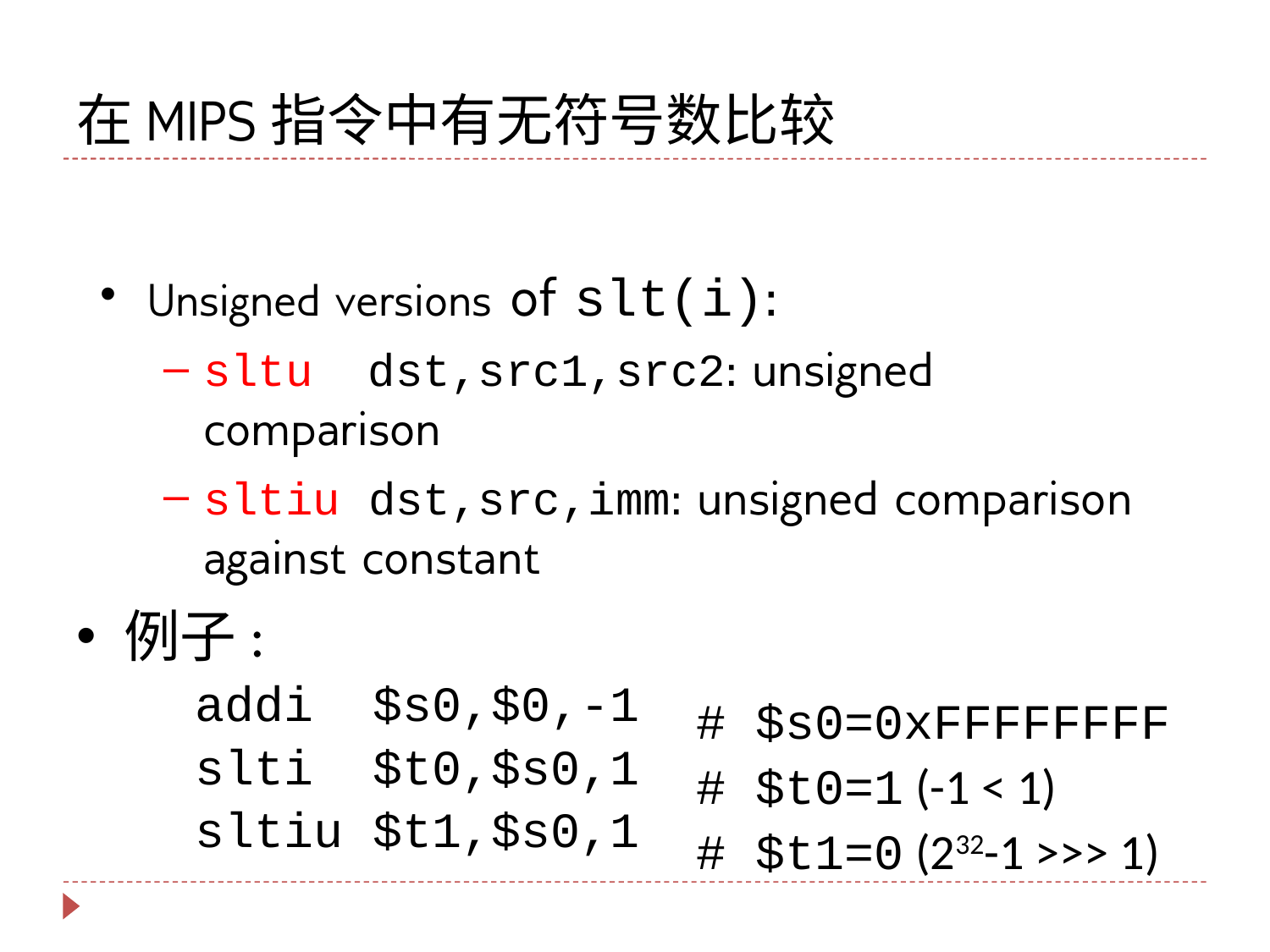

# 在MIPS指令中有无符号数比较
Unsigned versions of slt(i):
sltu  dst,src1,src2: unsigned comparison
sltiu dst,src,imm: unsigned comparison against constant
例子:
    addi  $s0,$0,-1
    slti  $t0,$s0,1
    sltiu $t1,$s0,1
# $s0=0xFFFFFFFF
# $t0=1 (-1 < 1)
# $t1=0 (232-1 >>> 1)